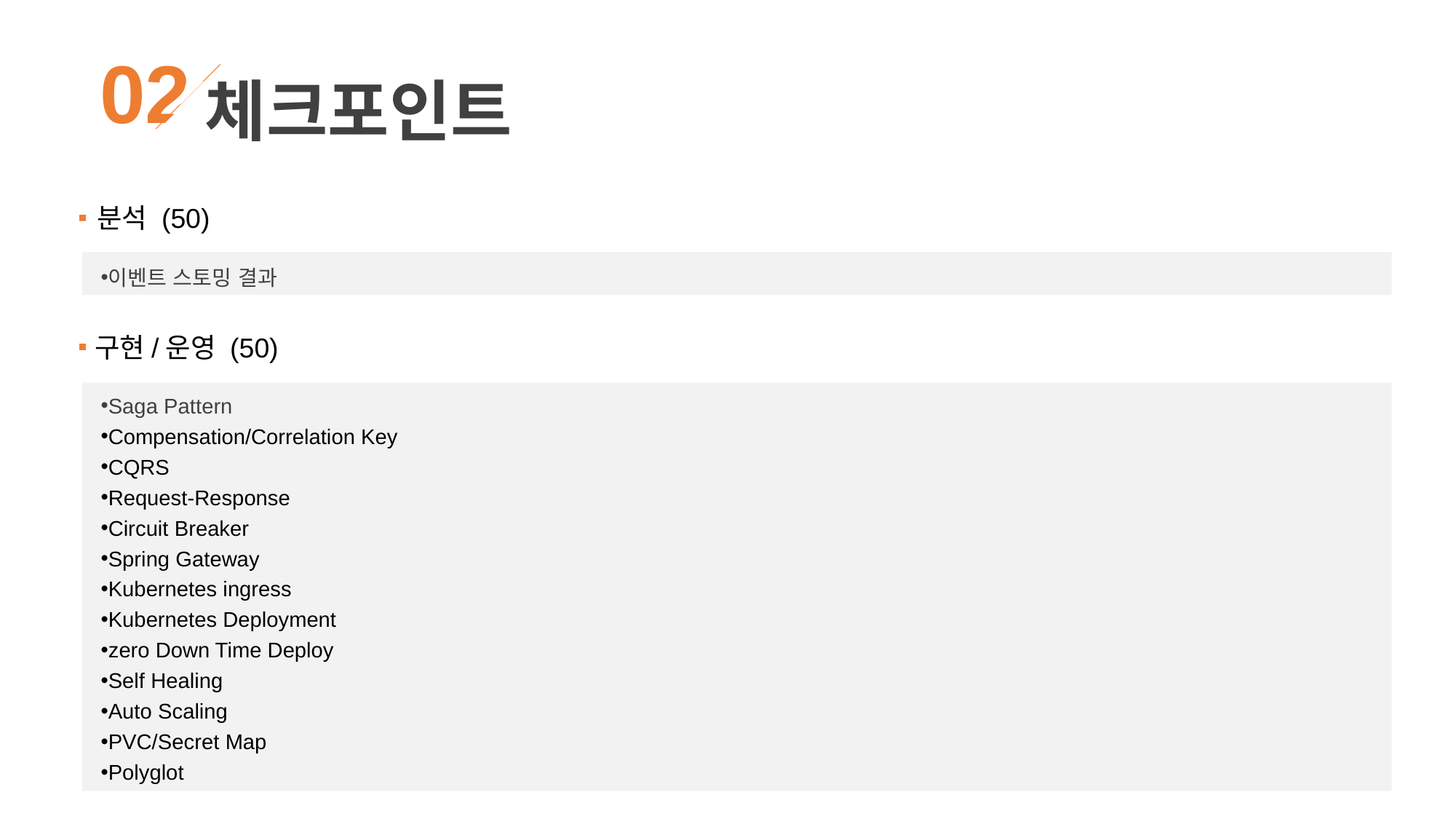

02
체크포인트

분석 (50)

이벤트 스토밍 결과
구현/운영 (50)

Saga Pattern
Compensation/Correlation Key
CQRS
Request-Response
Circuit Breaker
Spring Gateway
Kubernetes ingress
Kubernetes Deployment
zero Down Time Deploy
Self Healing
Auto Scaling
PVC/Secret Map
Polyglot